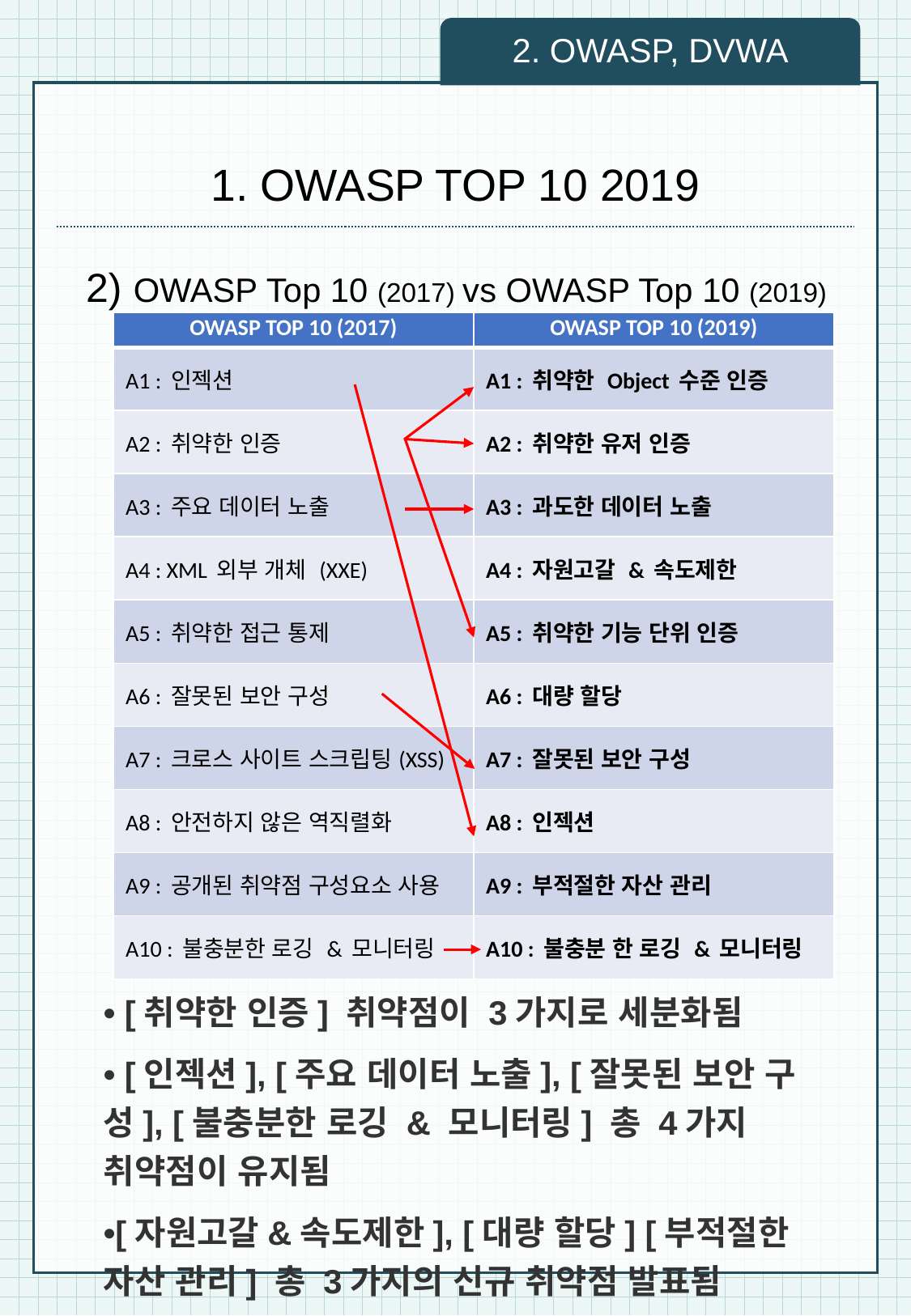

2. OWASP, DVWA

# 1. OWASP TOP 10 2019
 2) OWASP Top 10 (2017) vs OWASP Top 10 (2019)

| OWASP TOP 10 (2017) | OWASP TOP 10 (2019) |
| --- | --- |
| A1 : 인젝션 | A1 : 취약한 Object 수준 인증 |
| A2 : 취약한 인증 | A2 : 취약한 유저 인증 |
| A3 : 주요 데이터 노출 | A3 : 과도한 데이터 노출 |
| A4 : XML 외부 개체 (XXE) | A4 : 자원고갈 & 속도제한 |
| A5 : 취약한 접근 통제 | A5 : 취약한 기능 단위 인증 |
| A6 : 잘못된 보안 구성 | A6 : 대량 할당 |
| A7 : 크로스 사이트 스크립팅(XSS) | A7 : 잘못된 보안 구성 |
| A8 : 안전하지 않은 역직렬화 | A8 : 인젝션 |
| A9 : 공개된 취약점 구성요소 사용 | A9 : 부적절한 자산 관리 |
| A10 : 불충분한 로깅 & 모니터링 | A10 : 불충분 한 로깅 & 모니터링 |
• [취약한 인증] 취약점이 3가지로 세분화됨
• [인젝션], [주요 데이터 노출], [잘못된 보안 구성], [불충분한 로깅 & 모니터링] 총 4가지 취약점이 유지됨
•[자원고갈&속도제한], [대량 할당] [부적절한 자산 관리] 총 3가지의 신규 취약점 발표됨